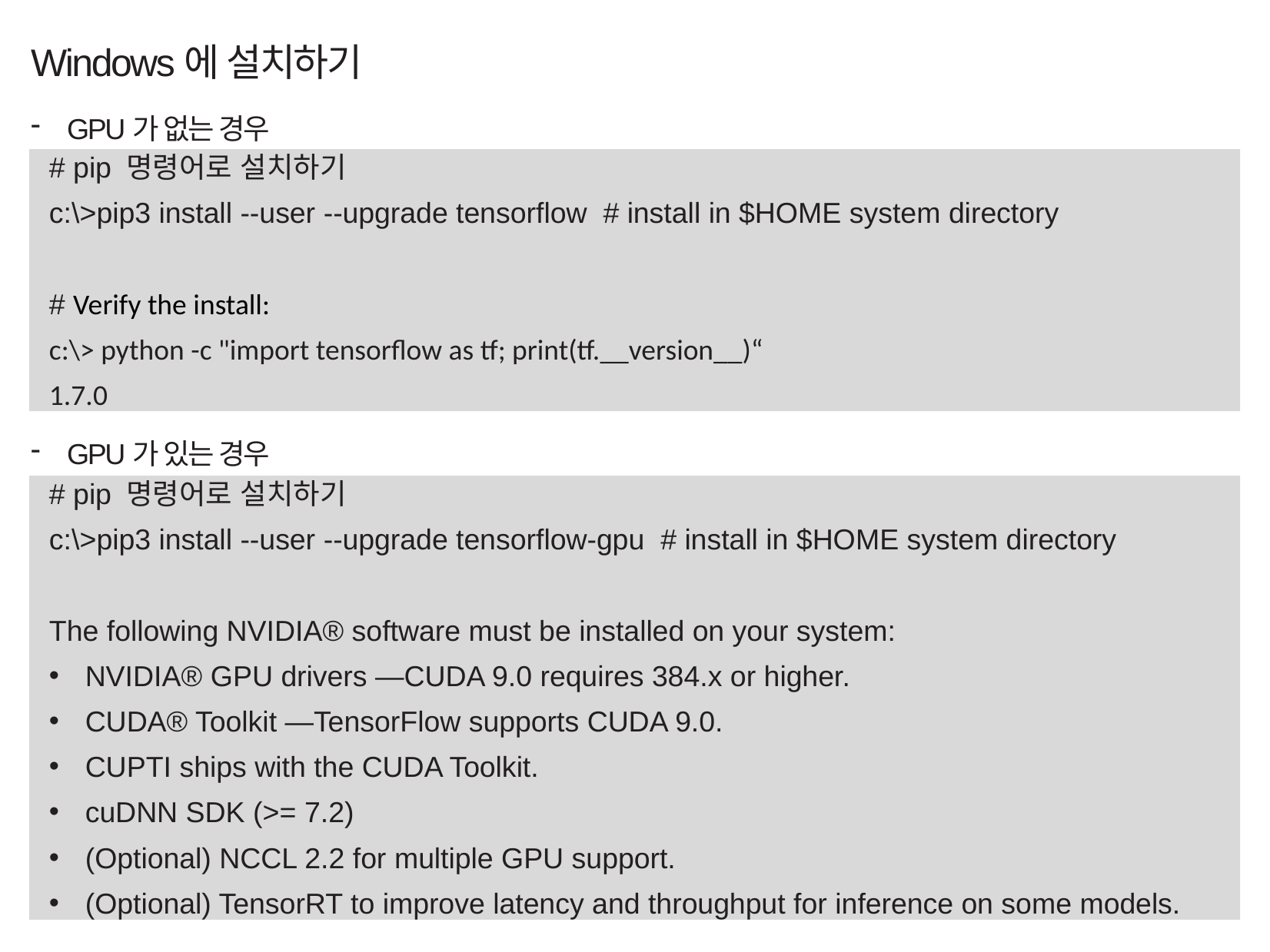

Windows에 설치하기
GPU가 없는 경우
# pip 명령어로 설치하기
c:\>pip3 install --user --upgrade tensorflow  # install in $HOME system directory

# Verify the install:
c:\> python -c "import tensorflow as tf; print(tf.__version__)“
1.7.0
GPU가 있는 경우
# pip 명령어로 설치하기
c:\>pip3 install --user --upgrade tensorflow-gpu  # install in $HOME system directory

The following NVIDIA® software must be installed on your system:
NVIDIA® GPU drivers —CUDA 9.0 requires 384.x or higher.
CUDA® Toolkit —TensorFlow supports CUDA 9.0.
CUPTI ships with the CUDA Toolkit.
cuDNN SDK (>= 7.2)
(Optional) NCCL 2.2 for multiple GPU support.
(Optional) TensorRT to improve latency and throughput for inference on some models.